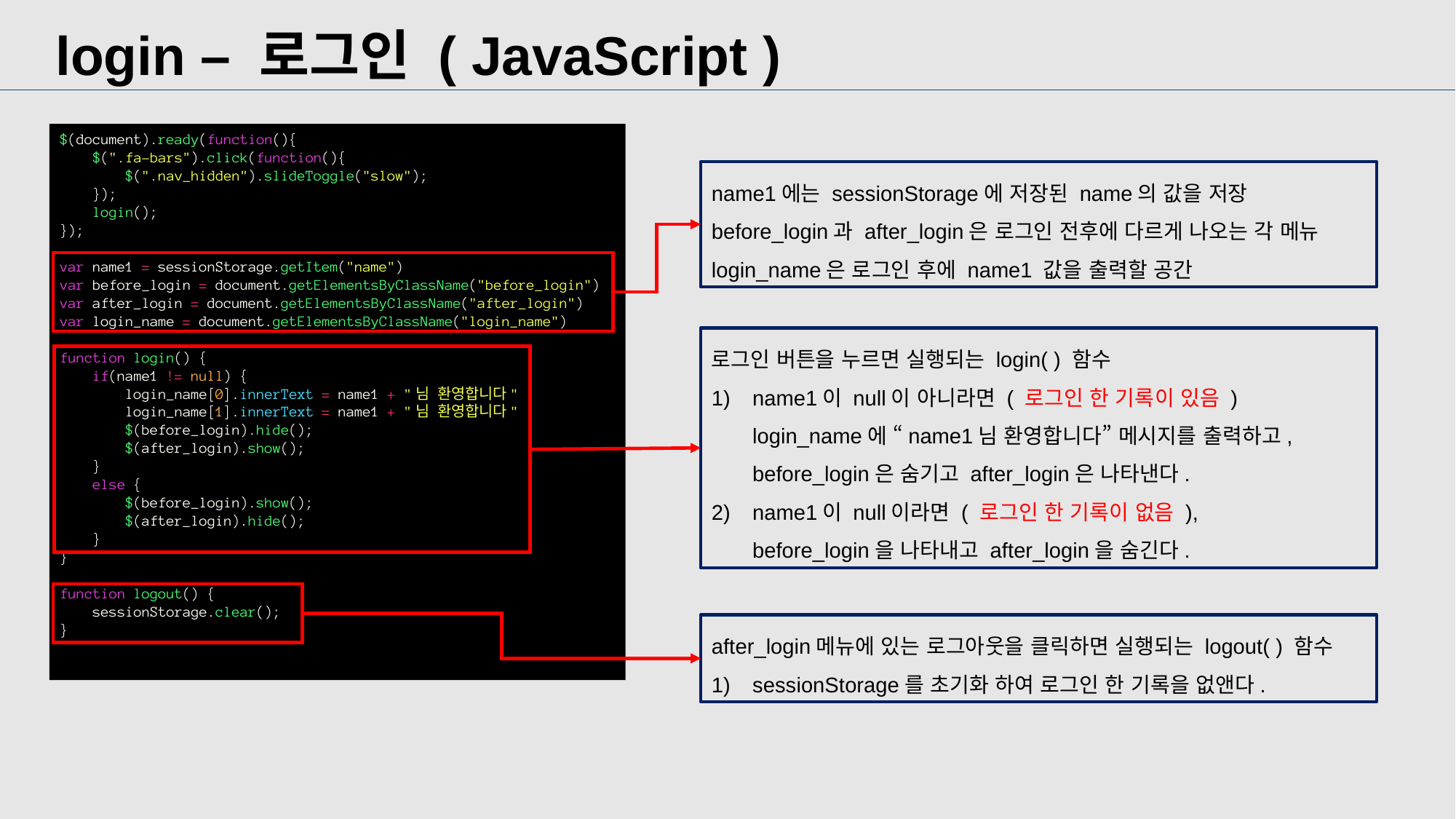

login – 로그인 ( JavaScript )
$(document).ready(function(){
    $(".fa-bars").click(function(){
        $(".nav_hidden").slideToggle("slow");
    });
    login();
});

var name1 = sessionStorage.getItem("name")
var before_login = document.getElementsByClassName("before_login")
var after_login = document.getElementsByClassName("after_login")
var login_name = document.getElementsByClassName("login_name")

function login() {
    if(name1 != null) {
        login_name[0].innerText = name1 + "님 환영합니다"
        login_name[1].innerText = name1 + "님 환영합니다"
        $(before_login).hide();
        $(after_login).show();
    }
    else {
        $(before_login).show();
        $(after_login).hide();
    }
}

function logout() {
    sessionStorage.clear();
}

name1에는 sessionStorage에 저장된 name의 값을 저장
before_login과 after_login은 로그인 전후에 다르게 나오는 각 메뉴
login_name은 로그인 후에 name1 값을 출력할 공간

로그인 버튼을 누르면 실행되는 login( ) 함수
name1이 null이 아니라면 ( 로그인 한 기록이 있음 )                 login_name에 “name1님 환영합니다” 메시지를 출력하고, before_login은 숨기고 after_login은 나타낸다.
name1이 null이라면 ( 로그인 한 기록이 없음 ),            before_login을 나타내고 after_login을 숨긴다.

after_login메뉴에 있는 로그아웃을 클릭하면 실행되는 logout( ) 함수
sessionStorage를 초기화 하여 로그인 한 기록을 없앤다.